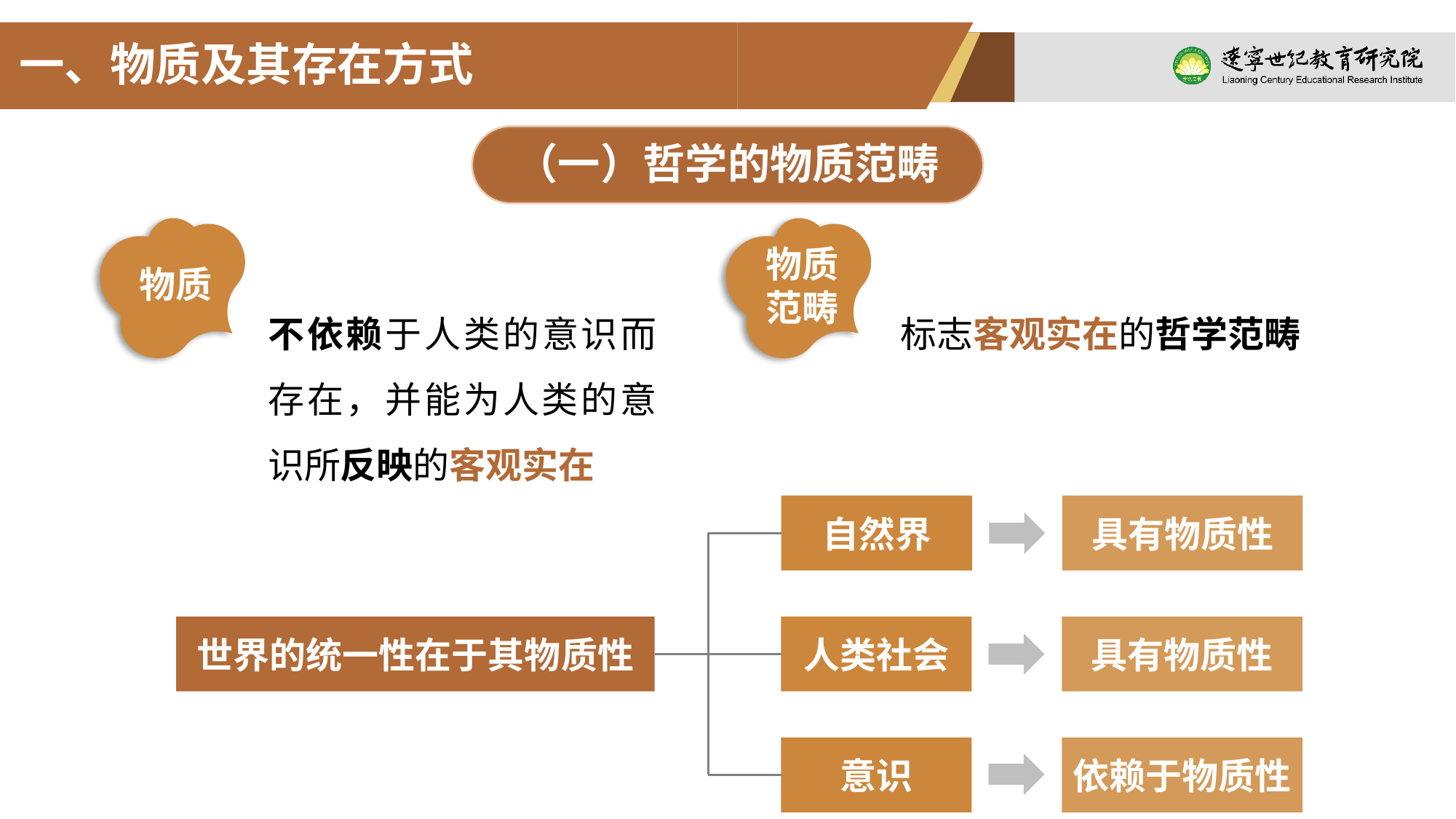

一、物质及其存在方式
（一）哲学的物质范畴

物质
范畴
物质
不依赖于人类的意识而存在，并能为人类的意识所反映的客观实在
标志客观实在的哲学范畴
自然界
具有物质性

世界的统一性在于其物质性
人类社会
具有物质性
意识
依赖于物质性